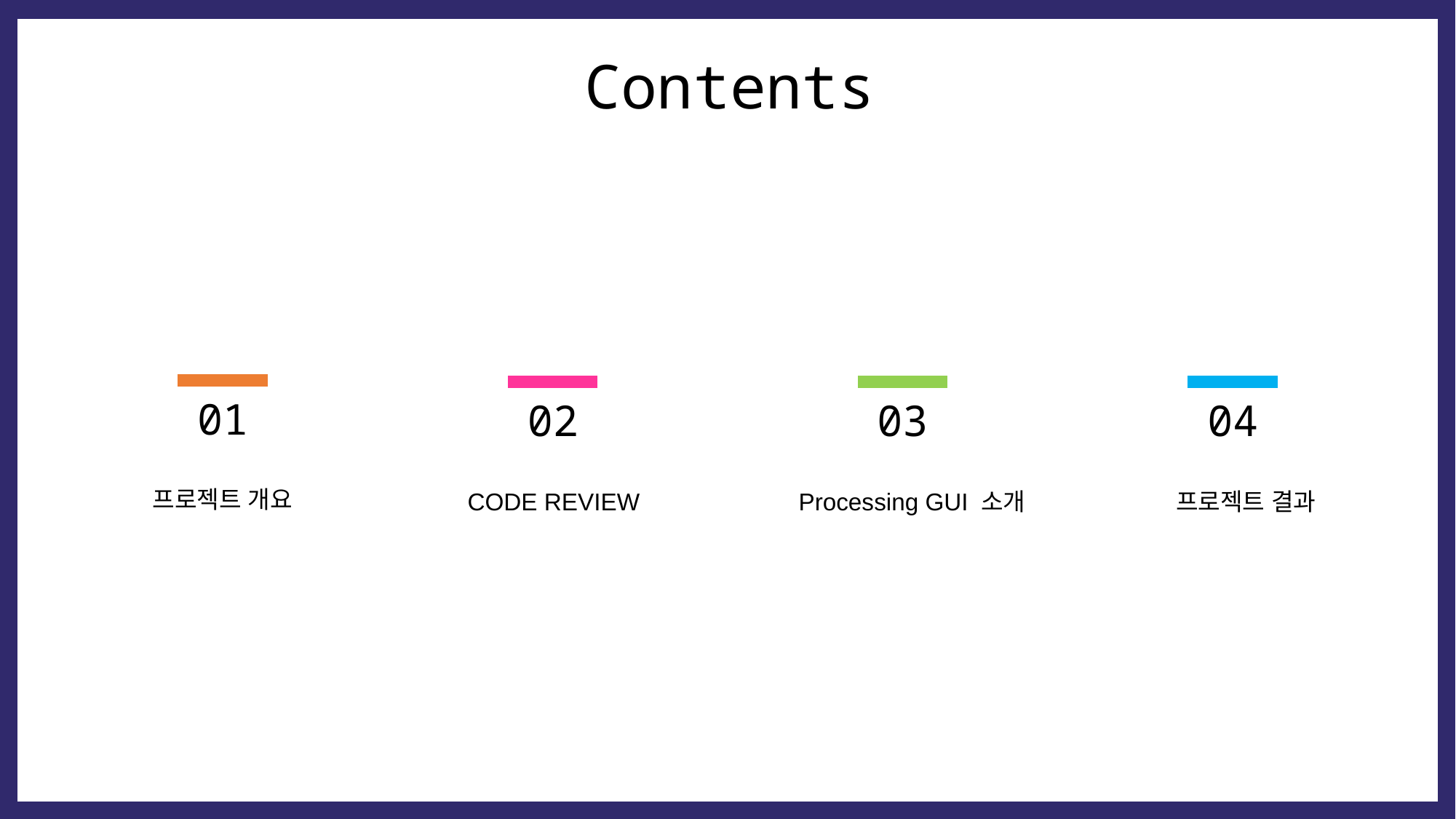

Contents

01
02
03
04
프로젝트 개요
CODE REVIEW
프로젝트 결과
 Processing GUI 소개